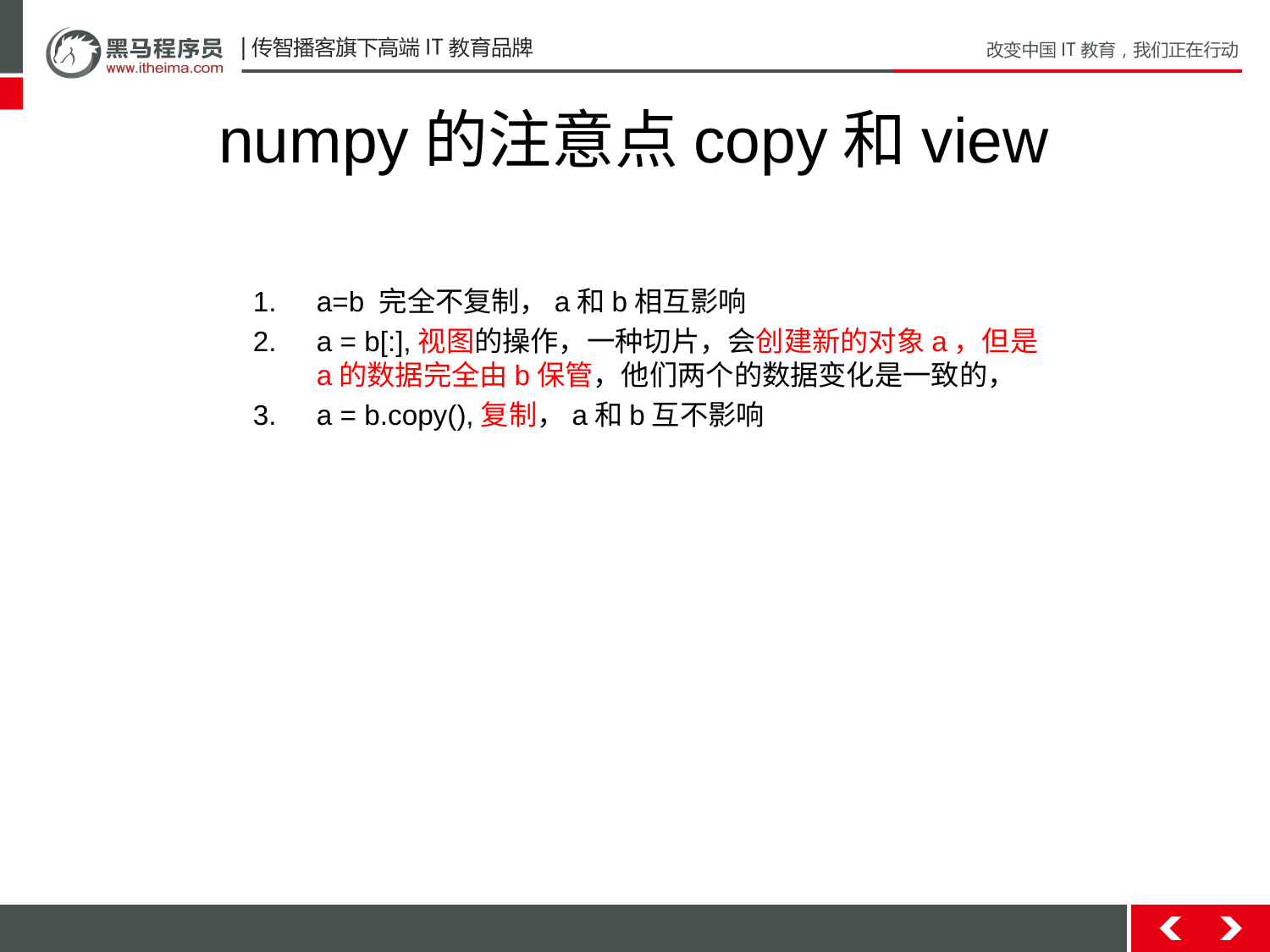

# numpy的注意点copy和view
a=b 完全不复制，a和b相互影响
a = b[:],视图的操作，一种切片，会创建新的对象a，但是a的数据完全由b保管，他们两个的数据变化是一致的，
a = b.copy(),复制，a和b互不影响